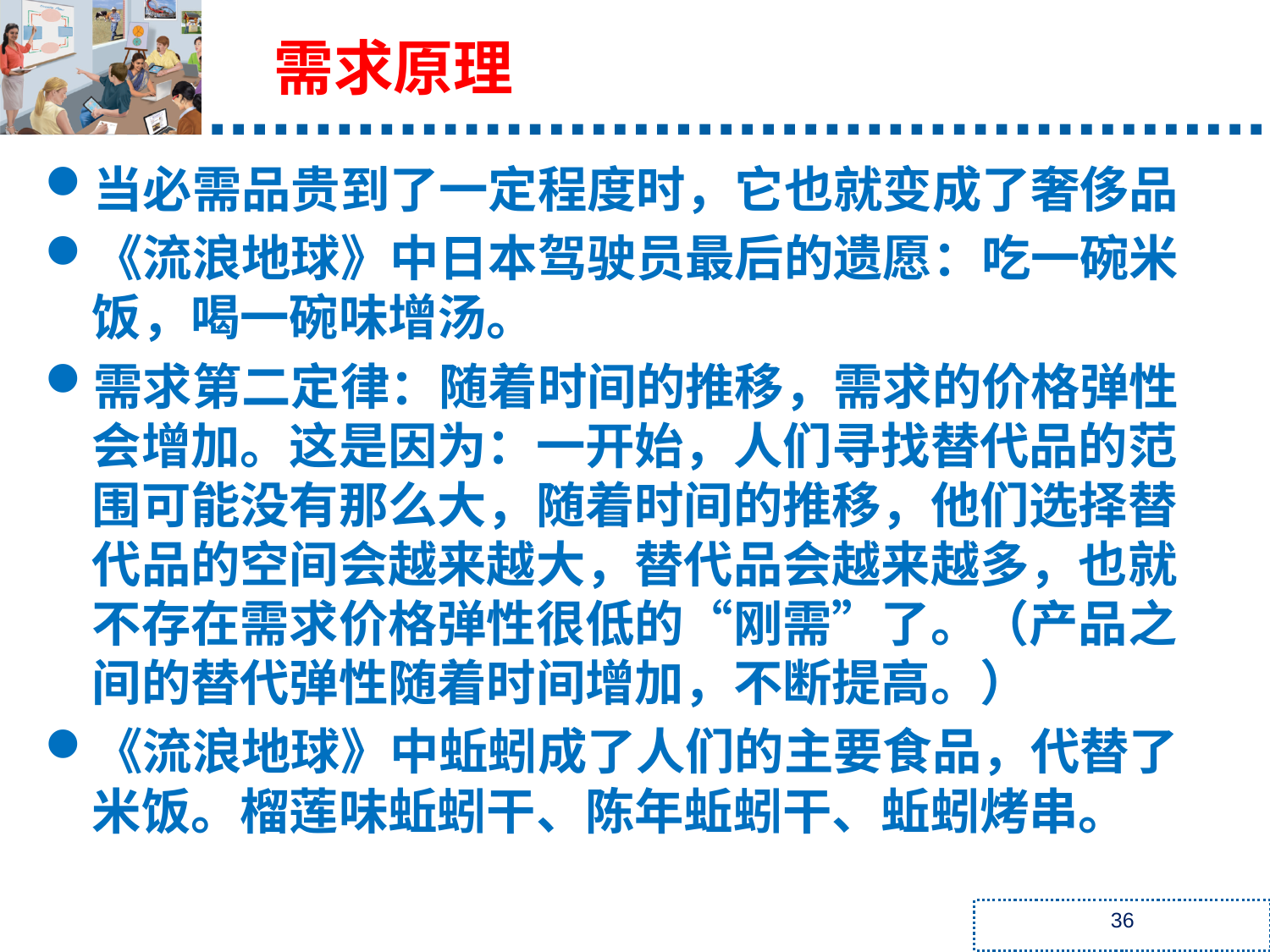

需求原理
当必需品贵到了一定程度时，它也就变成了奢侈品
《流浪地球》中日本驾驶员最后的遗愿：吃一碗米饭，喝一碗味增汤。
需求第二定律：随着时间的推移，需求的价格弹性会增加。这是因为：一开始，人们寻找替代品的范围可能没有那么大，随着时间的推移，他们选择替代品的空间会越来越大，替代品会越来越多，也就不存在需求价格弹性很低的“刚需”了。（产品之间的替代弹性随着时间增加，不断提高。）
《流浪地球》中蚯蚓成了人们的主要食品，代替了米饭。榴莲味蚯蚓干、陈年蚯蚓干、蚯蚓烤串。

36